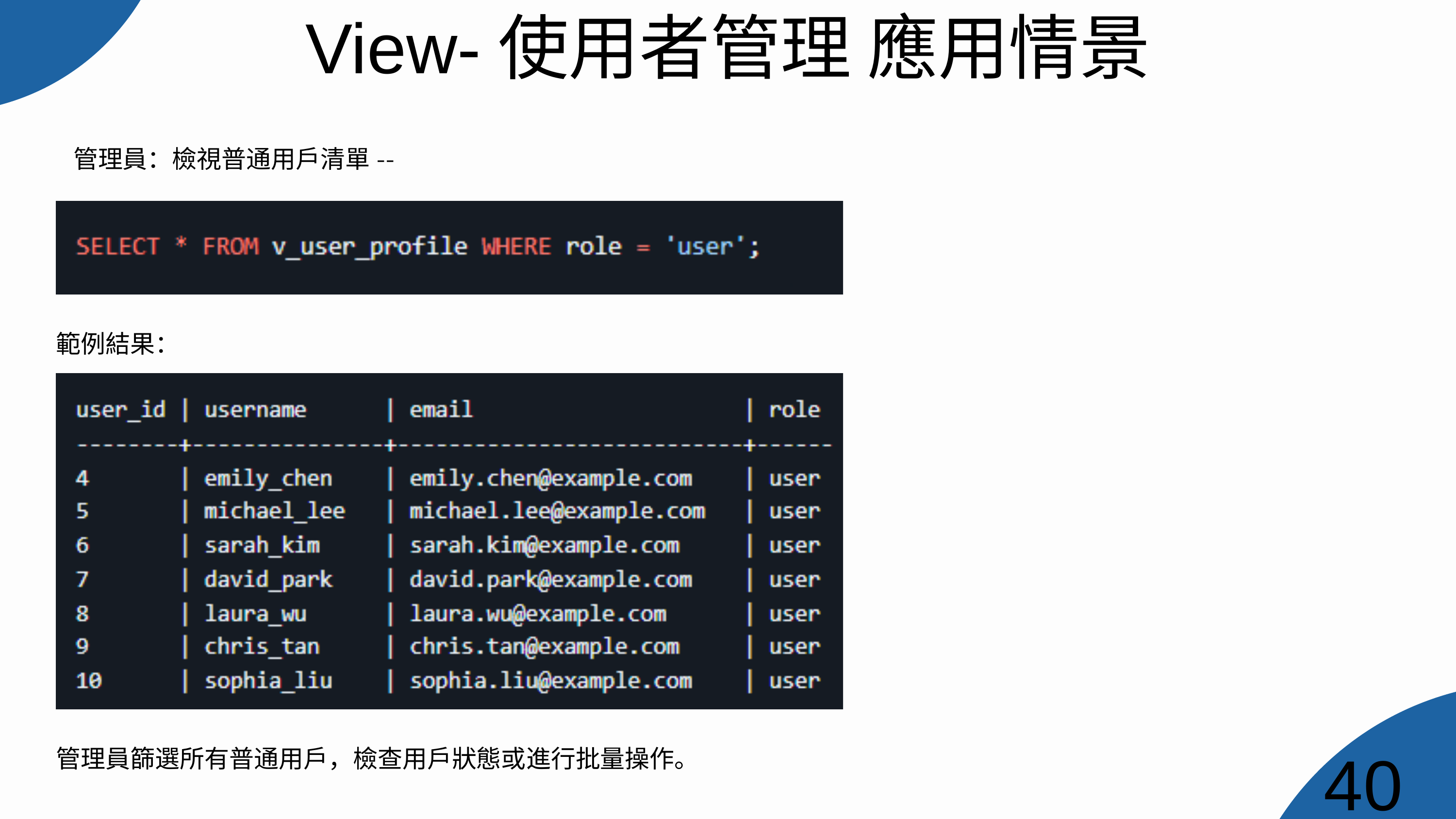

View-使用者管理 應用情景
管理員：檢視普通用戶清單--

範例結果：

40
管理員篩選所有普通用戶，檢查用戶狀態或進行批量操作。